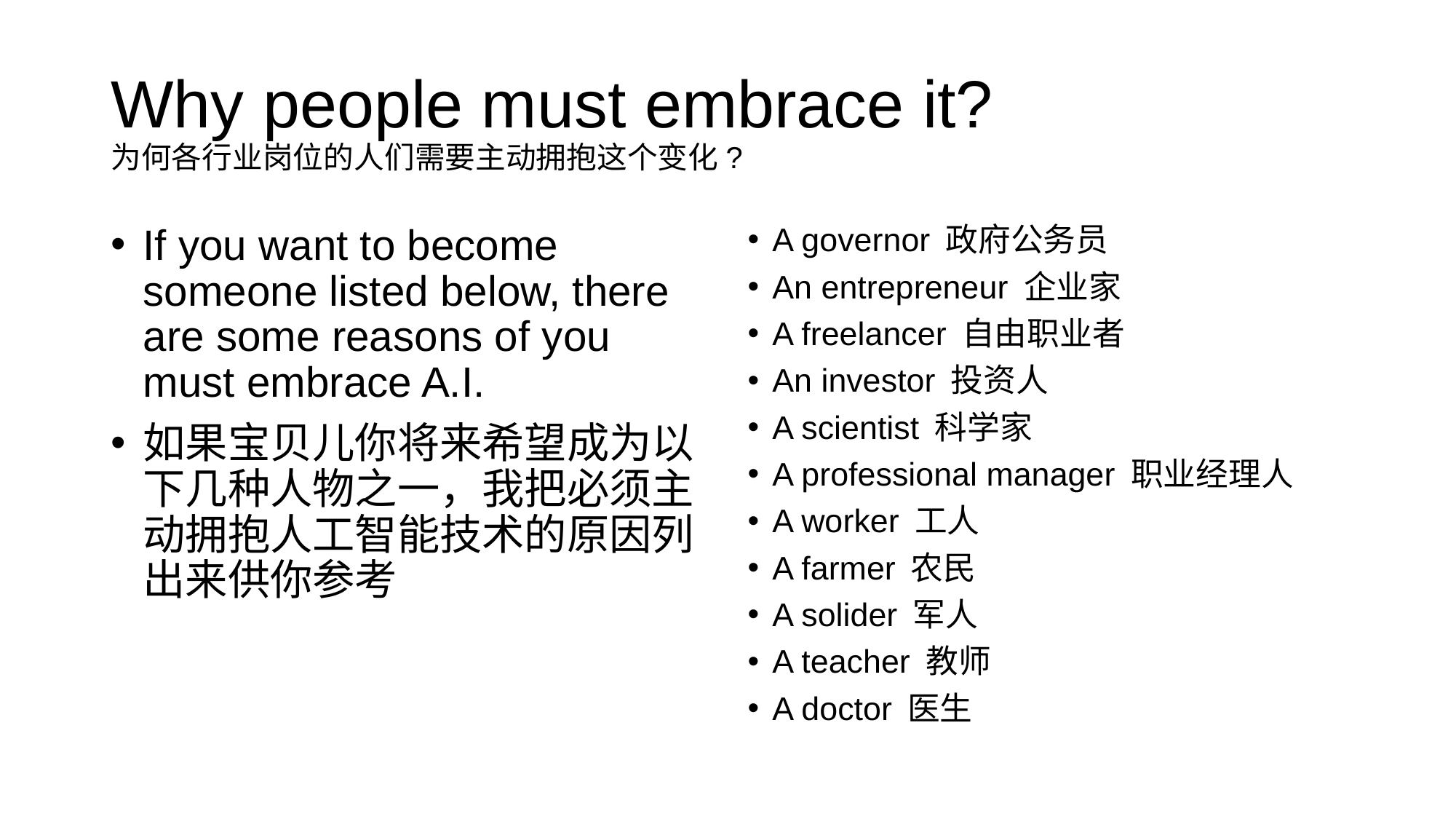

# Why people must embrace it? 为何各行业岗位的人们需要主动拥抱这个变化?
If you want to become someone listed below, there are some reasons of you must embrace A.I.
如果宝贝儿你将来希望成为以下几种人物之一，我把必须主动拥抱人工智能技术的原因列出来供你参考
A governor 政府公务员
An entrepreneur 企业家
A freelancer 自由职业者
An investor 投资人
A scientist 科学家
A professional manager 职业经理人
A worker 工人
A farmer 农民
A solider 军人
A teacher 教师
A doctor 医生